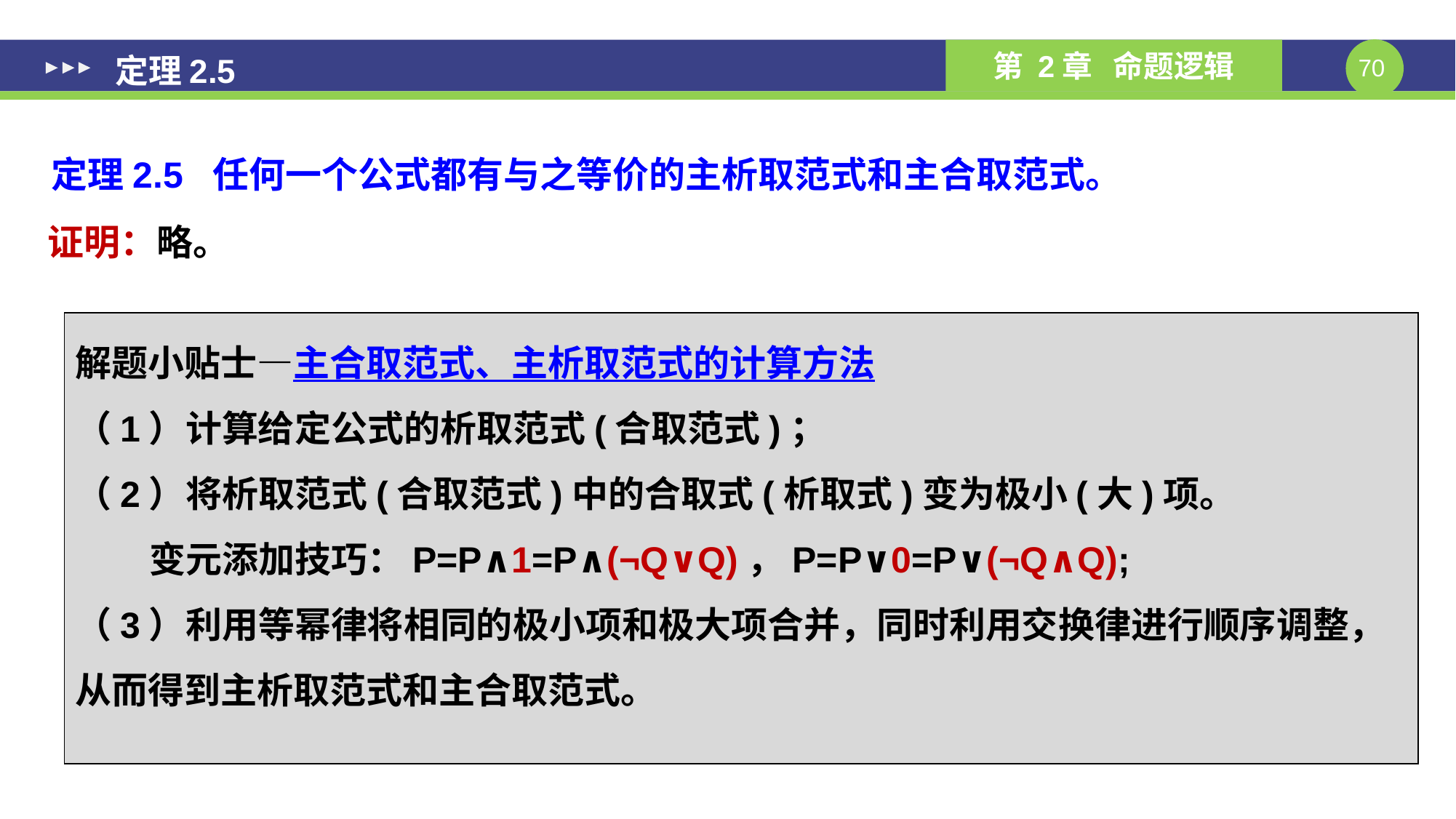

定理2.5
定理2.5  任何一个公式都有与之等价的主析取范式和主合取范式。
证明：略。
解题小贴士—主合取范式、主析取范式的计算方法
（1）计算给定公式的析取范式(合取范式)；
（2）将析取范式(合取范式)中的合取式(析取式)变为极小(大)项。
        变元添加技巧：P=P∧1=P∧(¬Q∨Q)，P=P∨0=P∨(¬Q∧Q);
（3）利用等幂律将相同的极小项和极大项合并，同时利用交换律进行顺序调整，从而得到主析取范式和主合取范式。